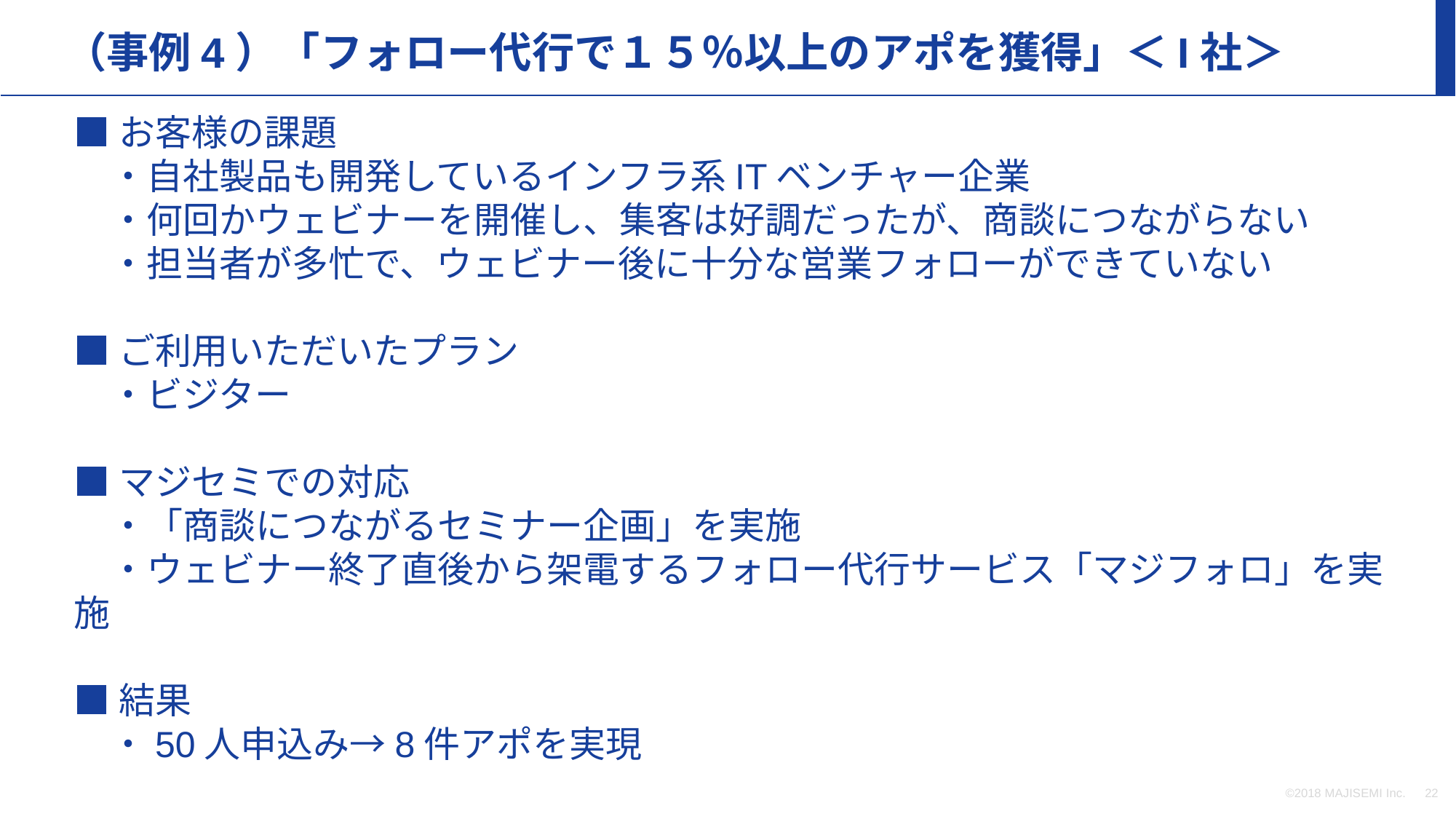

（事例4）「フォロー代行で１５％以上のアポを獲得」＜I社＞
■お客様の課題
　・自社製品も開発しているインフラ系ITベンチャー企業
　・何回かウェビナーを開催し、集客は好調だったが、商談につながらない
　・担当者が多忙で、ウェビナー後に十分な営業フォローができていない

■ご利用いただいたプラン
　・ビジター

■マジセミでの対応
　・「商談につながるセミナー企画」を実施
　・ウェビナー終了直後から架電するフォロー代行サービス「マジフォロ」を実施

■結果
　・50人申込み→8件アポを実現
©2018 MAJISEMI Inc.
22